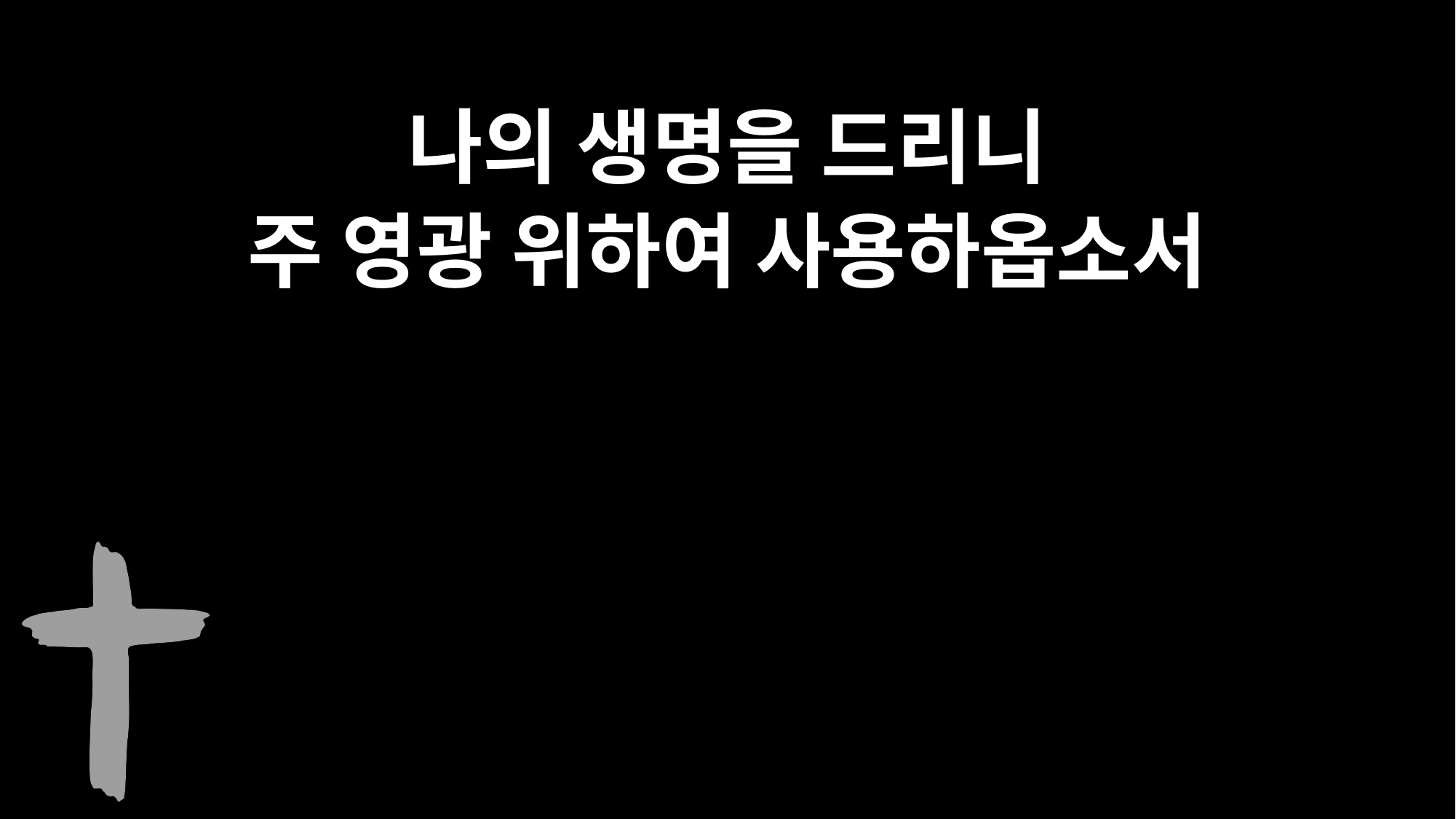

나의 생명을 드리니
주 영광 위하여 사용하옵소서